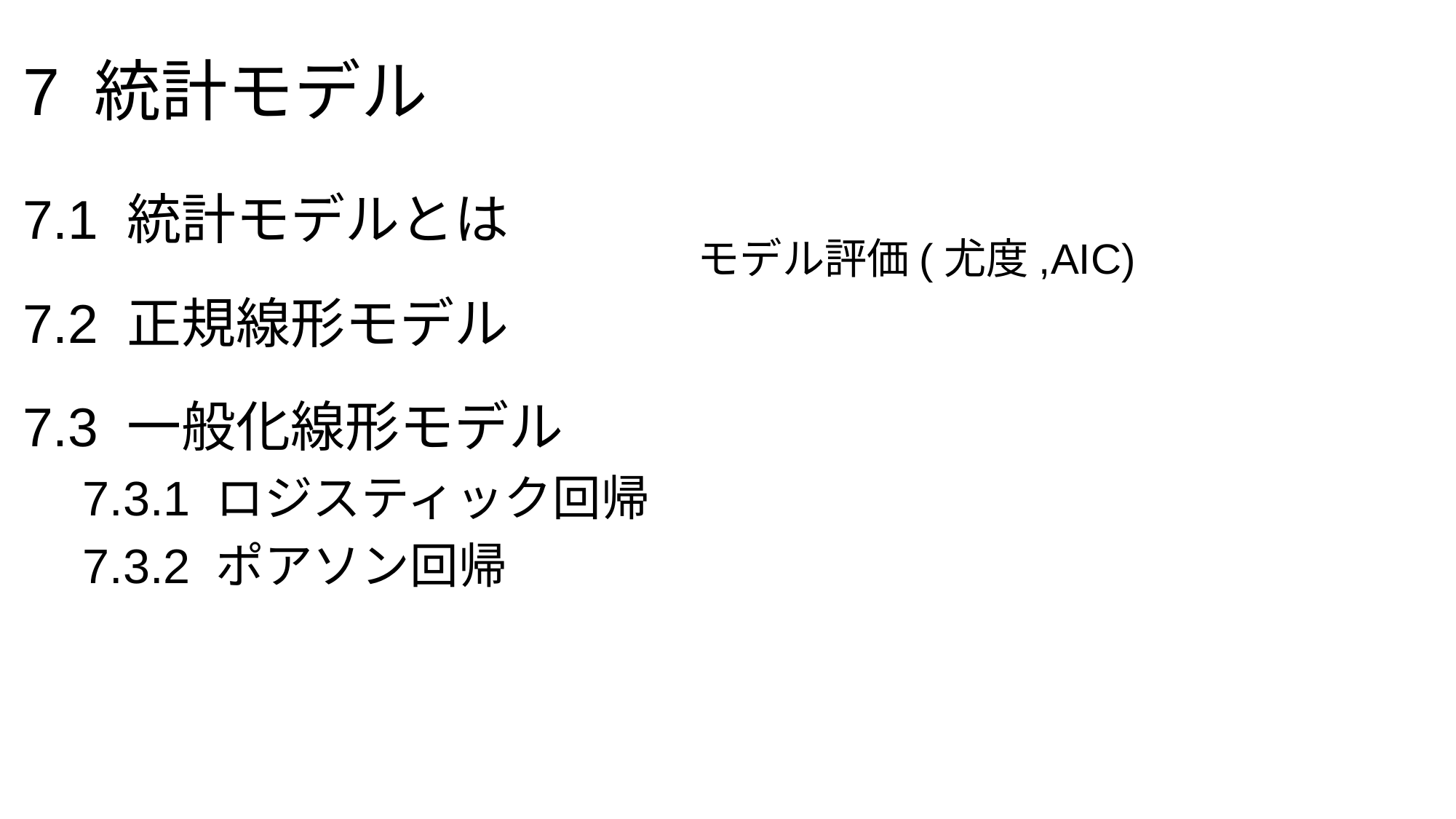

# 7 統計モデル

モデル評価(尤度,AIC)
7.1 統計モデルとは

7.2 正規線形モデル

7.3 一般化線形モデル
　7.3.1 ロジスティック回帰
　7.3.2 ポアソン回帰